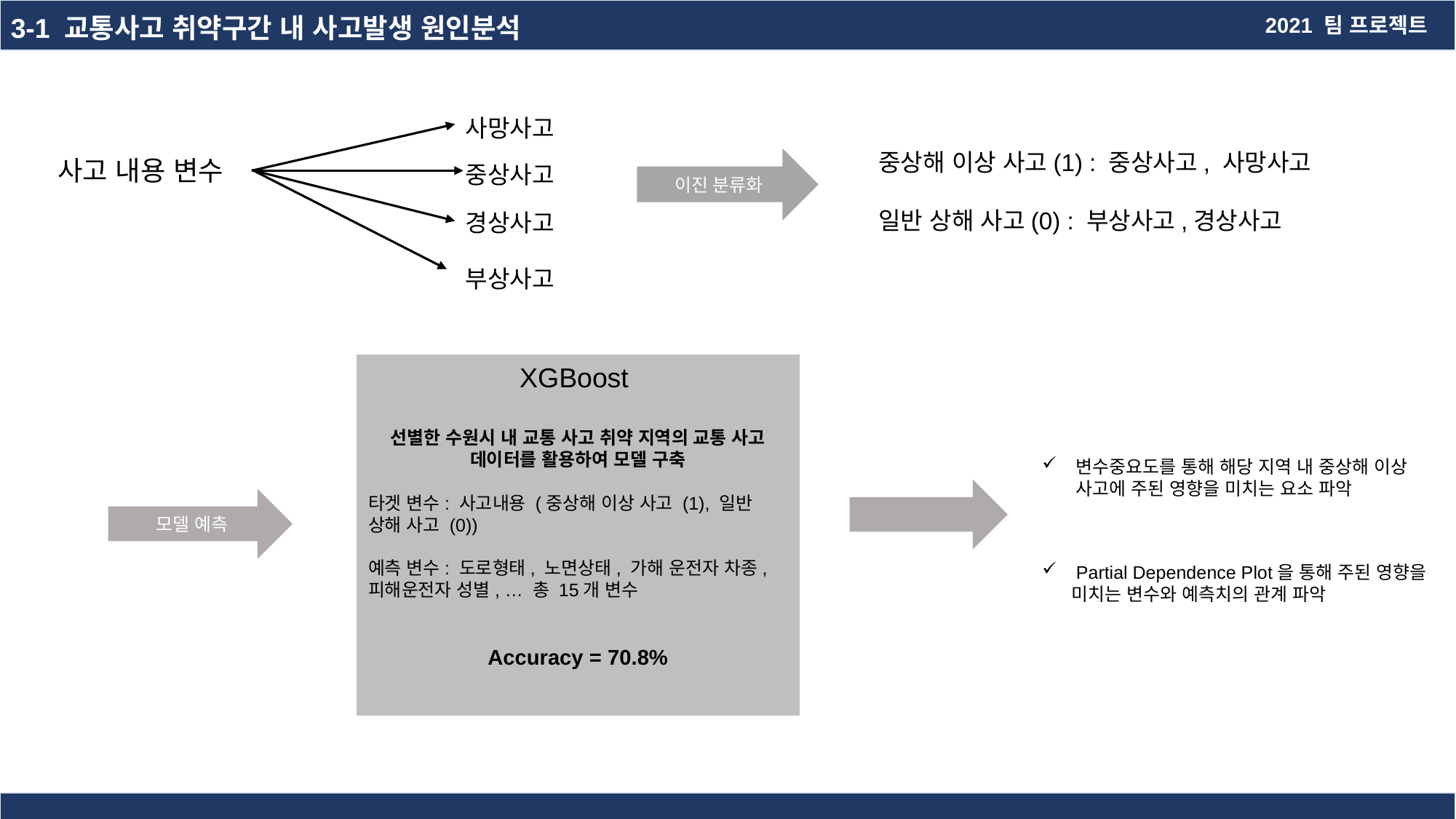

3-1 교통사고 취약구간 내 사고발생 원인분석
2021 팀 프로젝트
사망사고
중상해 이상 사고(1) : 중상사고, 사망사고

일반 상해 사고(0) : 부상사고,경상사고
사고 내용 변수
이진 분류화
중상사고
경상사고
부상사고
XGBoost

선별한 수원시 내 교통 사고 취약 지역의 교통 사고 데이터를 활용하여 모델 구축

타겟 변수: 사고내용 (중상해 이상 사고 (1), 일반 상해 사고 (0))

예측 변수: 도로형태, 노면상태, 가해 운전자 차종, 피해운전자 성별, … 총 15개 변수

Accuracy = 70.8%
변수중요도를 통해 해당 지역 내 중상해 이상 사고에 주된 영향을 미치는 요소 파악

모델 예측
Partial Dependence Plot을 통해 주된 영향을
     미치는 변수와 예측치의 관계 파악